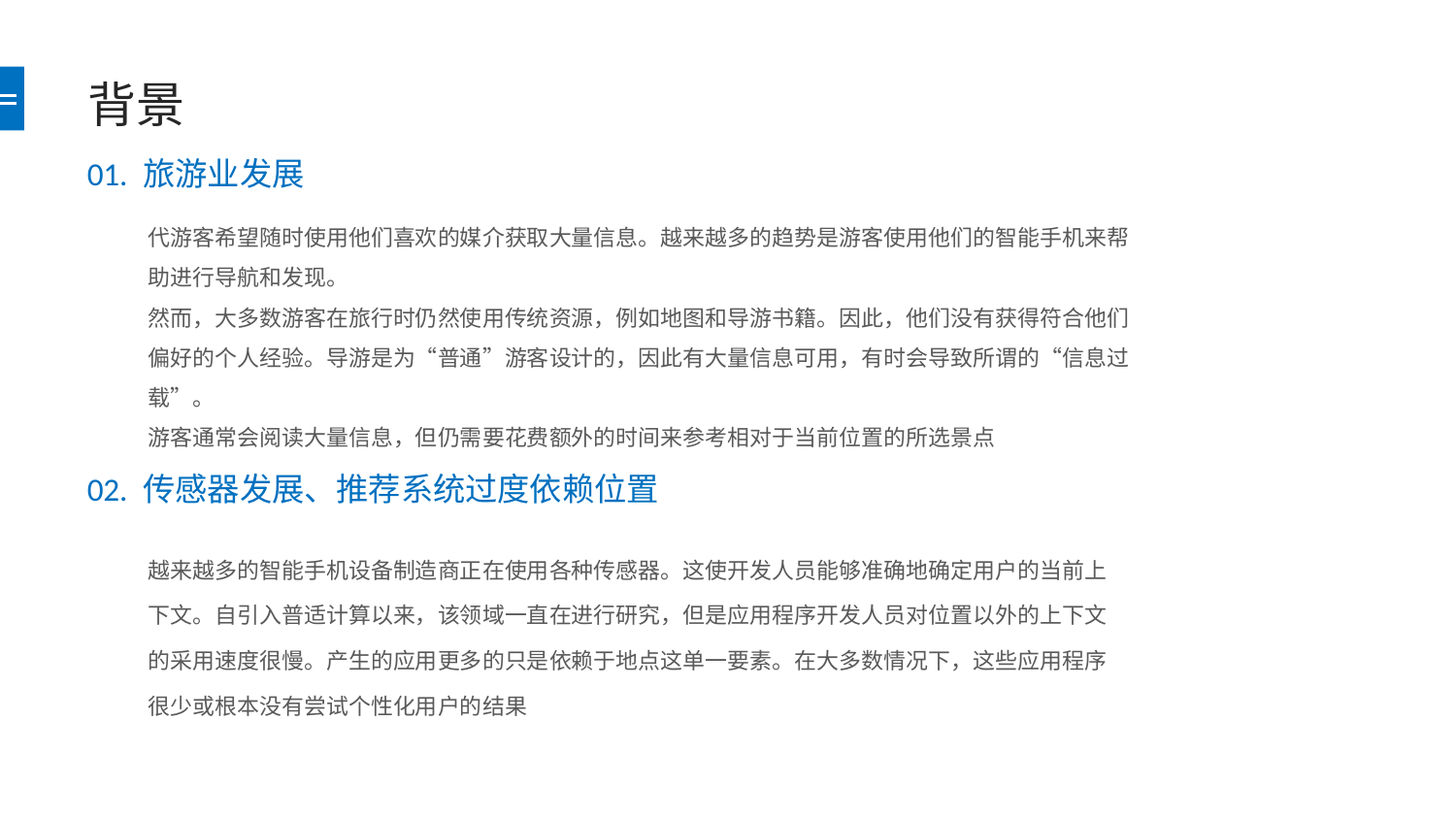

# 背景
01. 旅游业发展
代游客希望随时使用他们喜欢的媒介获取大量信息。越来越多的趋势是游客使用他们的智能手机来帮助进行导航和发现。
然而，大多数游客在旅行时仍然使用传统资源，例如地图和导游书籍。因此，他们没有获得符合他们偏好的个人经验。导游是为“普通”游客设计的，因此有大量信息可用，有时会导致所谓的“信息过载”。
游客通常会阅读大量信息，但仍需要花费额外的时间来参考相对于当前位置的所选景点
02. 传感器发展、推荐系统过度依赖位置
越来越多的智能手机设备制造商正在使用各种传感器。这使开发人员能够准确地确定用户的当前上下文。自引入普适计算以来，该领域一直在进行研究，但是应用程序开发人员对位置以外的上下文的采用速度很慢。产生的应用更多的只是依赖于地点这单一要素。在大多数情况下，这些应用程序很少或根本没有尝试个性化用户的结果